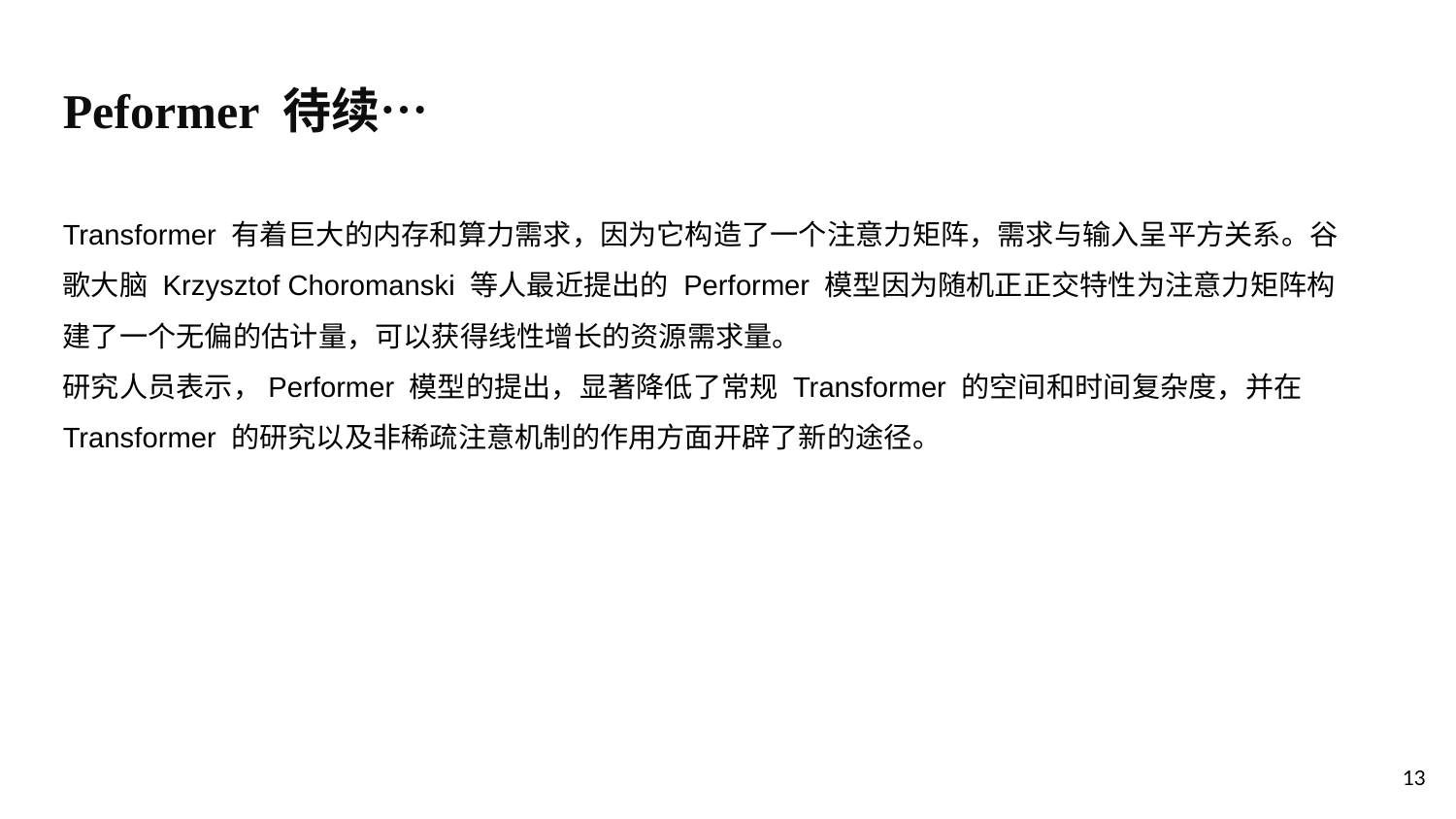

# Peformer 待续…
Transformer 有着巨大的内存和算力需求，因为它构造了一个注意力矩阵，需求与输入呈平方关系。谷歌大脑 Krzysztof Choromanski 等人最近提出的 Performer 模型因为随机正正交特性为注意力矩阵构建了一个无偏的估计量，可以获得线性增长的资源需求量。
研究人员表示，Performer 模型的提出，显著降低了常规 Transformer 的空间和时间复杂度，并在 Transformer 的研究以及非稀疏注意机制的作用方面开辟了新的途径。
13